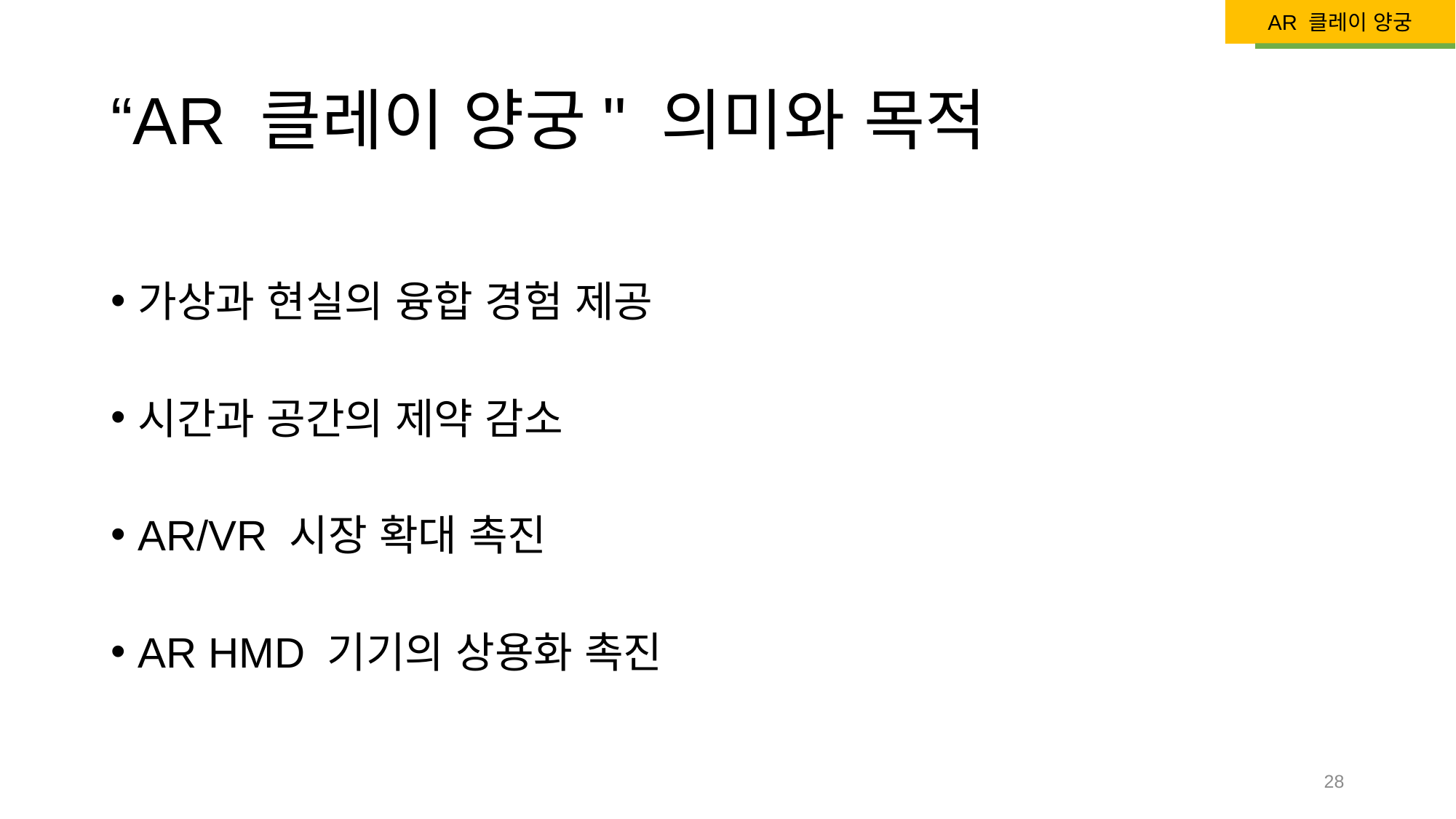

# “AR 클레이 양궁" 의미와 목적
가상과 현실의 융합 경험 제공
시간과 공간의 제약 감소
AR/VR 시장 확대 촉진
AR HMD 기기의 상용화 촉진
28